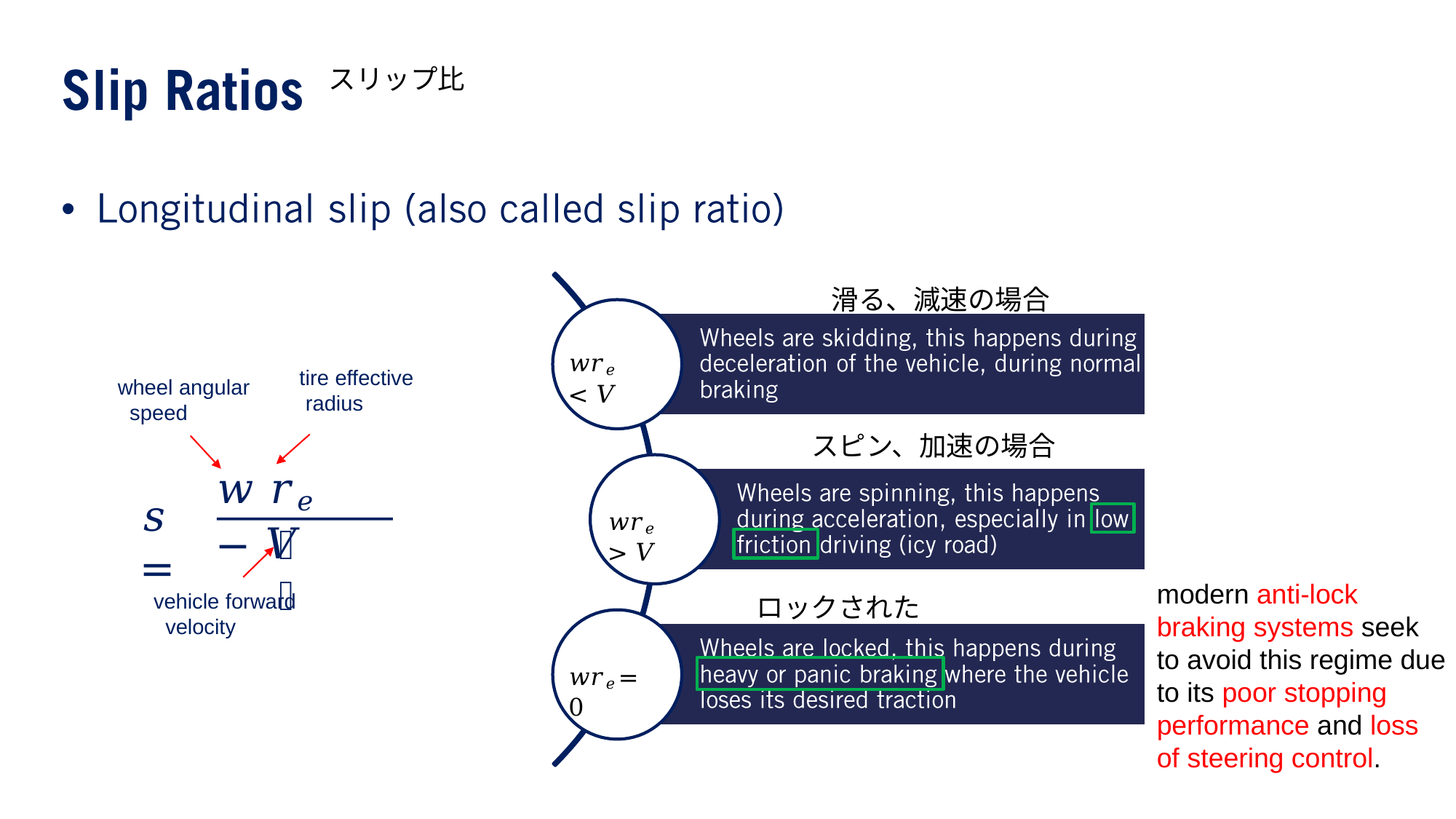

スリップ比
•

滑る、減速の場合
𝑤𝑟𝑒 < 𝑉
tire effective  radius
wheel angular  speed
スピン、加速の場合

𝑤 𝑟𝑒 − 𝑉
𝑠 =
𝑤𝑟𝑒 > 𝑉

𝑉

modern anti-lock braking systems seek to avoid this regime due to its poor stopping performance and loss of steering control.
ロックされた
vehicle forward  velocity
𝑤𝑟𝑒 = 0